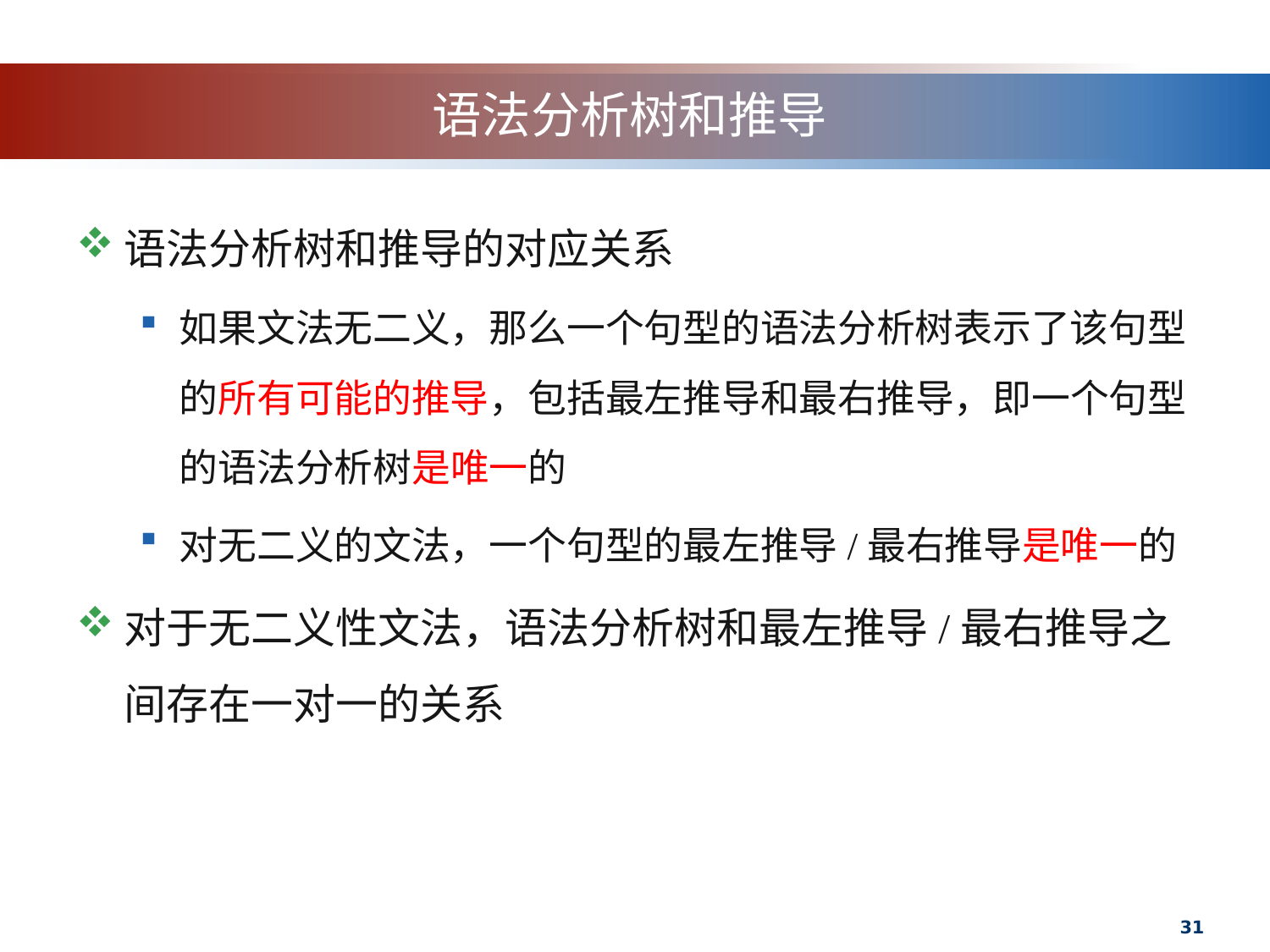

# 语法分析树和推导
语法分析树和推导的对应关系
如果文法无二义，那么一个句型的语法分析树表示了该句型的所有可能的推导，包括最左推导和最右推导，即一个句型的语法分析树是唯一的
对无二义的文法，一个句型的最左推导/最右推导是唯一的
对于无二义性文法，语法分析树和最左推导/最右推导之间存在一对一的关系
31